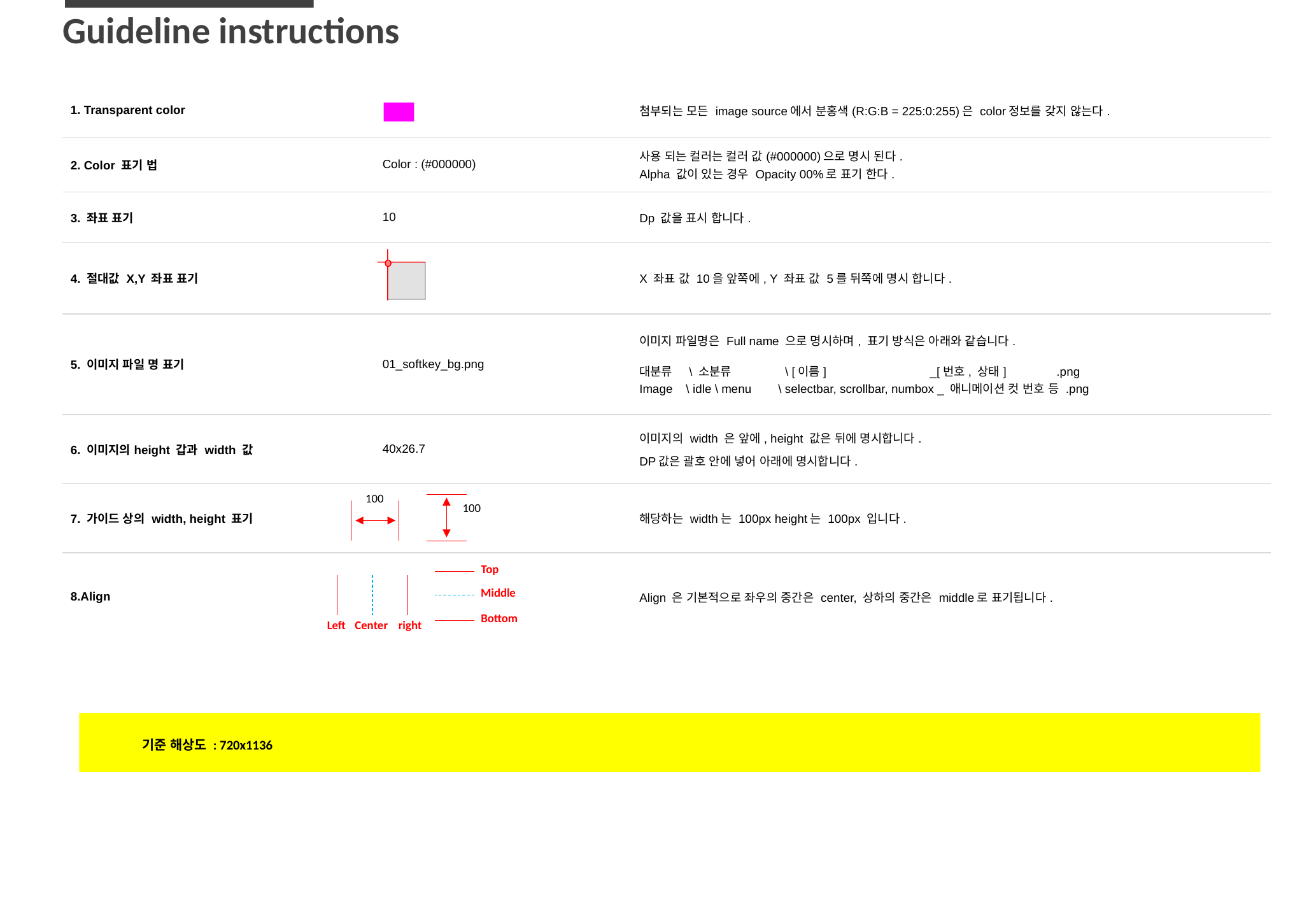

# Guideline instructions
| 1. Transparent color |  | 첨부되는 모든 image source에서 분홍색(R:G:B = 225:0:255)은 color정보를 갖지 않는다. |
| --- | --- | --- |
| 2. Color 표기 법 | Color : (#000000) | 사용 되는 컬러는 컬러 값(#000000)으로 명시 된다. Alpha 값이 있는 경우 Opacity 00%로 표기 한다. |
| 3. 좌표 표기 | 10 | Dp 값을 표시 합니다. |
| 4. 절대값 X,Y 좌표 표기 |  | X 좌표 값 10을 앞쪽에, Y 좌표 값 5를 뒤쪽에 명시 합니다. |
| 5. 이미지 파일 명 표기 | 01\_softkey\_bg.png | 이미지 파일명은 Full name 으로 명시하며, 표기 방식은 아래와 같습니다. 대분류 \ 소분류 \ [이름] \_[번호, 상태] .png Image \ idle \ menu \ selectbar, scrollbar, numbox \_ 애니메이션 컷 번호 등 .png |
| 6. 이미지의height 갑과 width 값 | 40x26.7 | 이미지의 width 은 앞에, height 값은 뒤에 명시합니다. DP값은 괄호 안에 넣어 아래에 명시합니다. |
| 7. 가이드 상의 width, height 표기 |  | 해당하는 width는 100px height는 100px 입니다. |
| 8.Align |  | Align 은 기본적으로 좌우의 중간은 center, 상하의 중간은 middle로 표기됩니다. |

100
100
Top
Middle
Bottom
right
Left
Center

 기준 해상도 : 720x1136